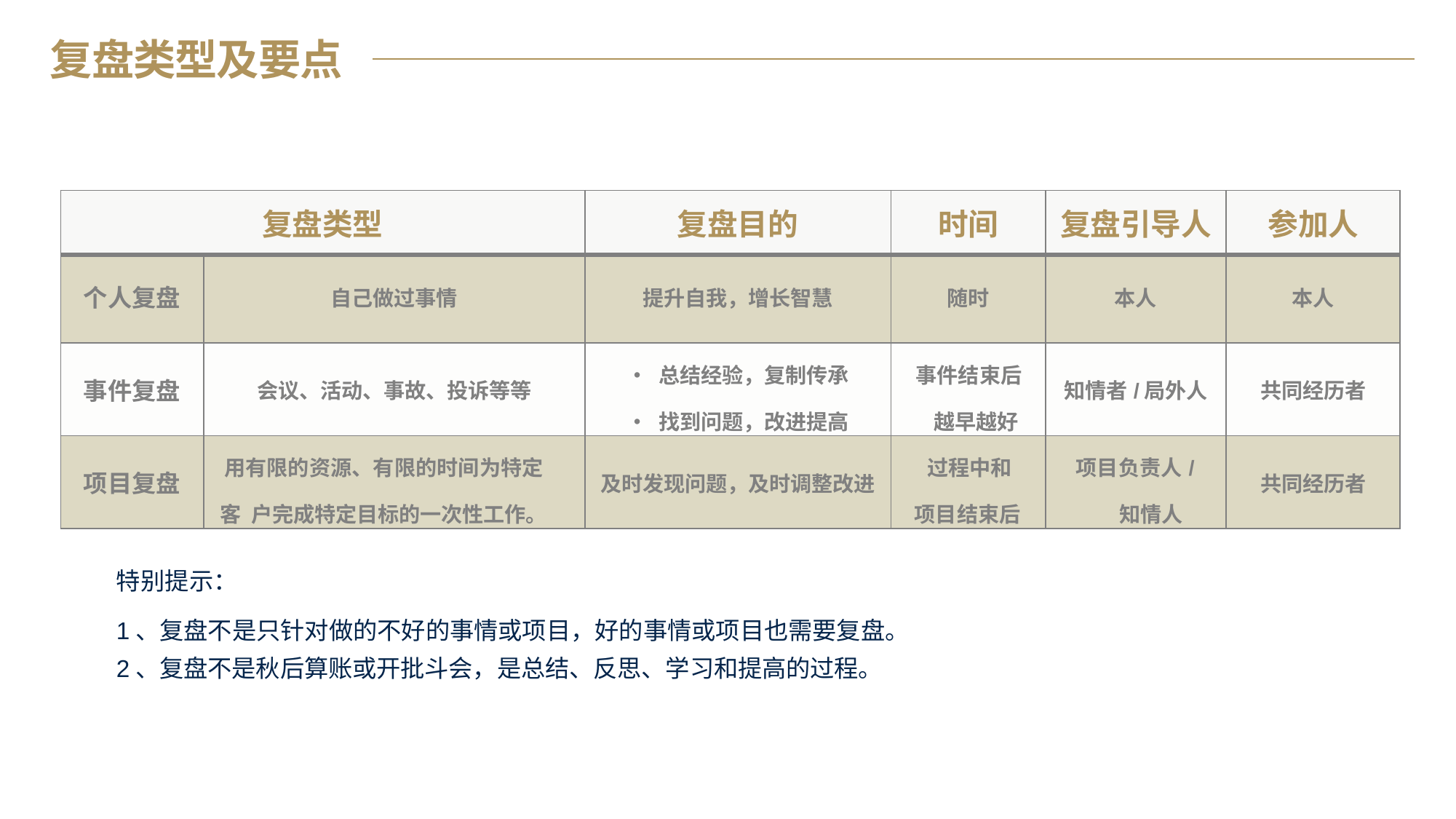

复盘类型及要点
| 复盘类型 |  | 复盘目的 | 时间 | 复盘引导人 | 参加人 |
| --- | --- | --- | --- | --- | --- |
| 个人复盘 | 自己做过事情 | 提升自我，增长智慧 | 随时 | 本人 | 本人 |
| 事件复盘 | 会议、活动、事故、投诉等等 | • 总结经验，复制传承 • 找到问题，改进提高 | 事件结束后 越早越好 | 知情者/局外人 | 共同经历者 |
| 项目复盘 | 用有限的资源、有限的时间为特定客 户完成特定目标的一次性工作。 | 及时发现问题，及时调整改进 | 过程中和 项目结束后 | 项目负责人/ 知情人 | 共同经历者 |
特别提示：
1、复盘不是只针对做的不好的事情或项目，好的事情或项目也需要复盘。
2、复盘不是秋后算账或开批斗会，是总结、反思、学习和提高的过程。